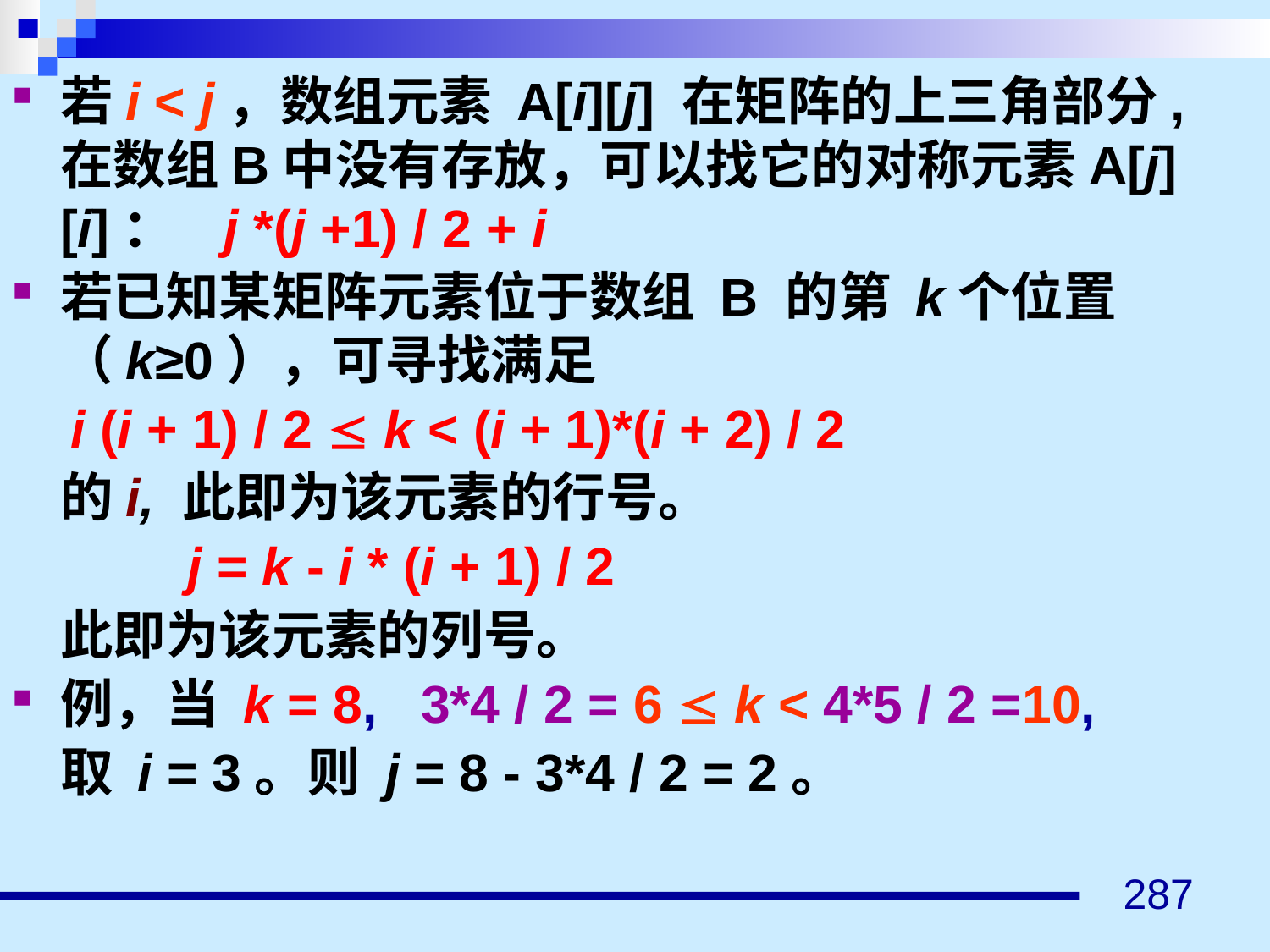

若i < j，数组元素 A[i][j] 在矩阵的上三角部分,在数组B中没有存放，可以找它的对称元素A[j][i]：   j *(j +1) / 2 + i
若已知某矩阵元素位于数组 B 的第 k个位置（k≥0），可寻找满足
    i (i + 1) / 2 ≤ k < (i + 1)*(i + 2) / 2
	的i, 此即为该元素的行号。
            j = k - i * (i + 1) / 2
   	此即为该元素的列号。
例，当 k = 8,   3*4 / 2 = 6 ≤ k < 4*5 / 2 =10,
	取 i = 3。则 j = 8 - 3*4 / 2 = 2。
287